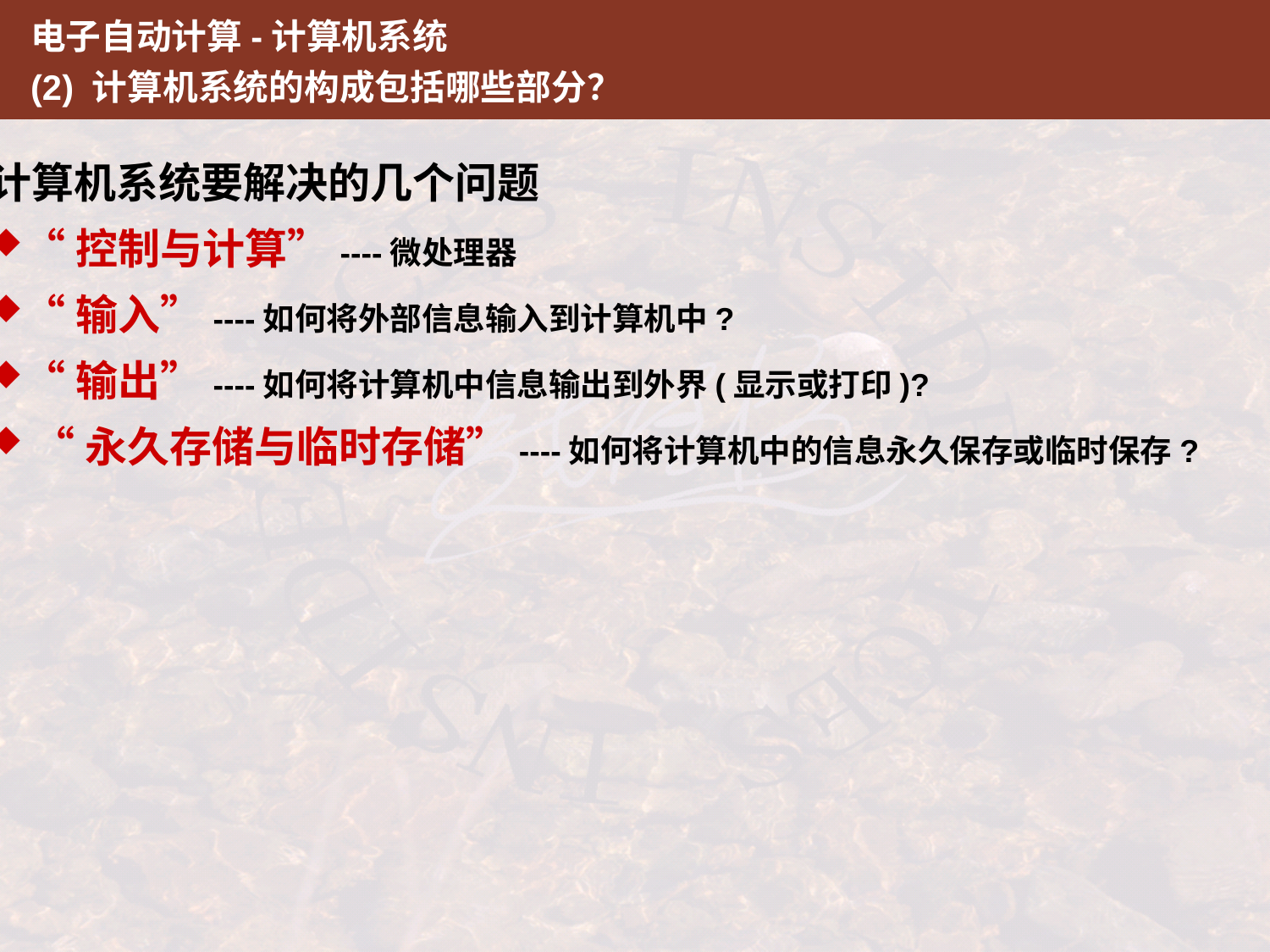

电子自动计算-计算机系统
(2) 计算机系统的构成包括哪些部分？
计算机系统要解决的几个问题
“控制与计算”----微处理器
“输入”----如何将外部信息输入到计算机中?
“输出”----如何将计算机中信息输出到外界(显示或打印)?
 “永久存储与临时存储”----如何将计算机中的信息永久保存或临时保存?